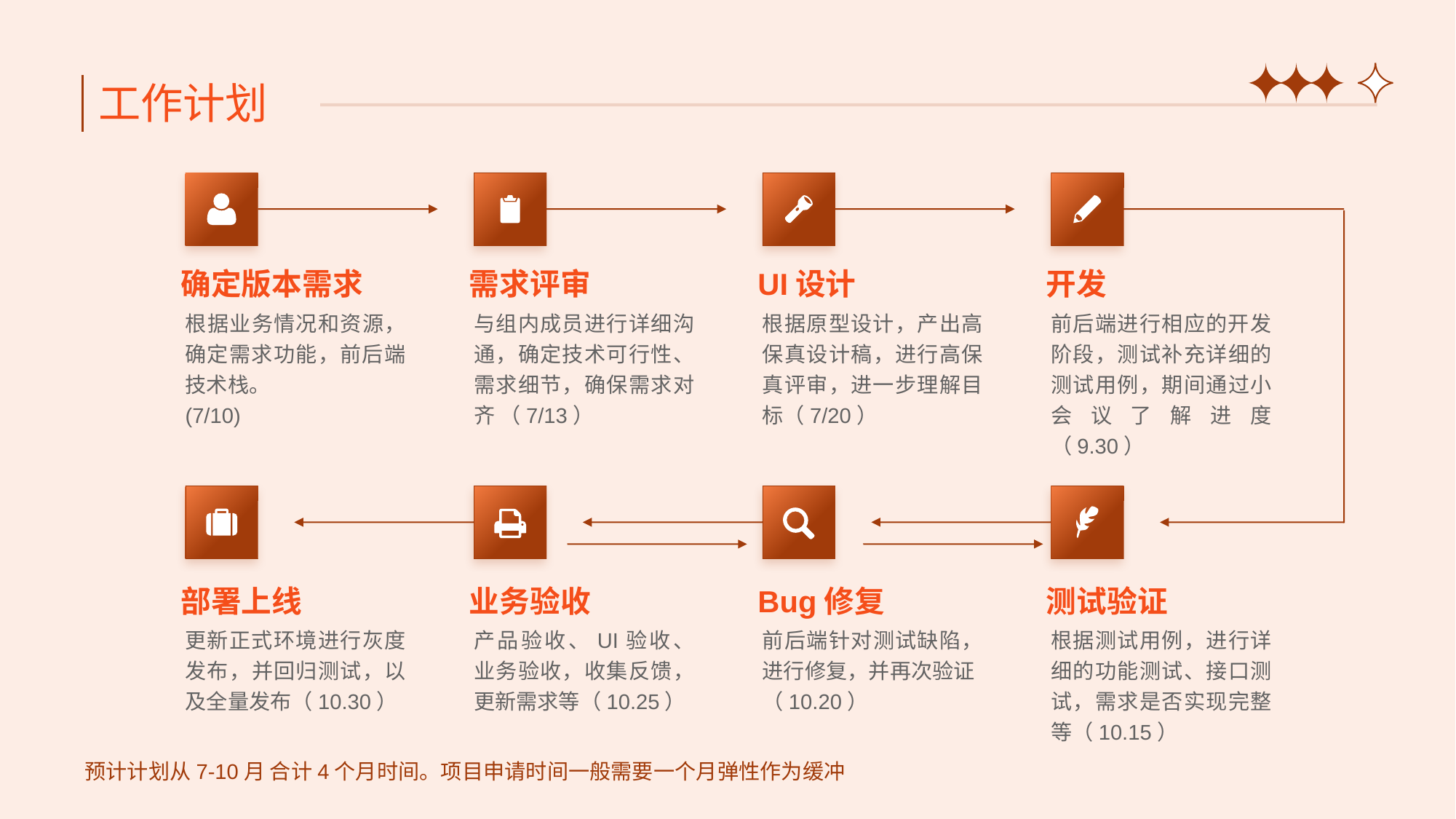

工作计划

确定版本需求
需求评审
UI设计
开发
根据业务情况和资源，确定需求功能，前后端技术栈。
(7/10)
与组内成员进行详细沟通，确定技术可行性、需求细节，确保需求对齐 （7/13）
根据原型设计，产出高保真设计稿，进行高保真评审，进一步理解目标（7/20）
前后端进行相应的开发阶段，测试补充详细的测试用例，期间通过小会议了解进度 （9.30）

部署上线
业务验收
Bug修复
测试验证
更新正式环境进行灰度发布，并回归测试，以及全量发布（10.30）
产品验收、UI验收、业务验收，收集反馈，更新需求等（10.25）
前后端针对测试缺陷，进行修复，并再次验证
（10.20）
根据测试用例，进行详细的功能测试、接口测试，需求是否实现完整等（10.15）

预计计划从7-10月 合计4个月时间。项目申请时间一般需要一个月弹性作为缓冲